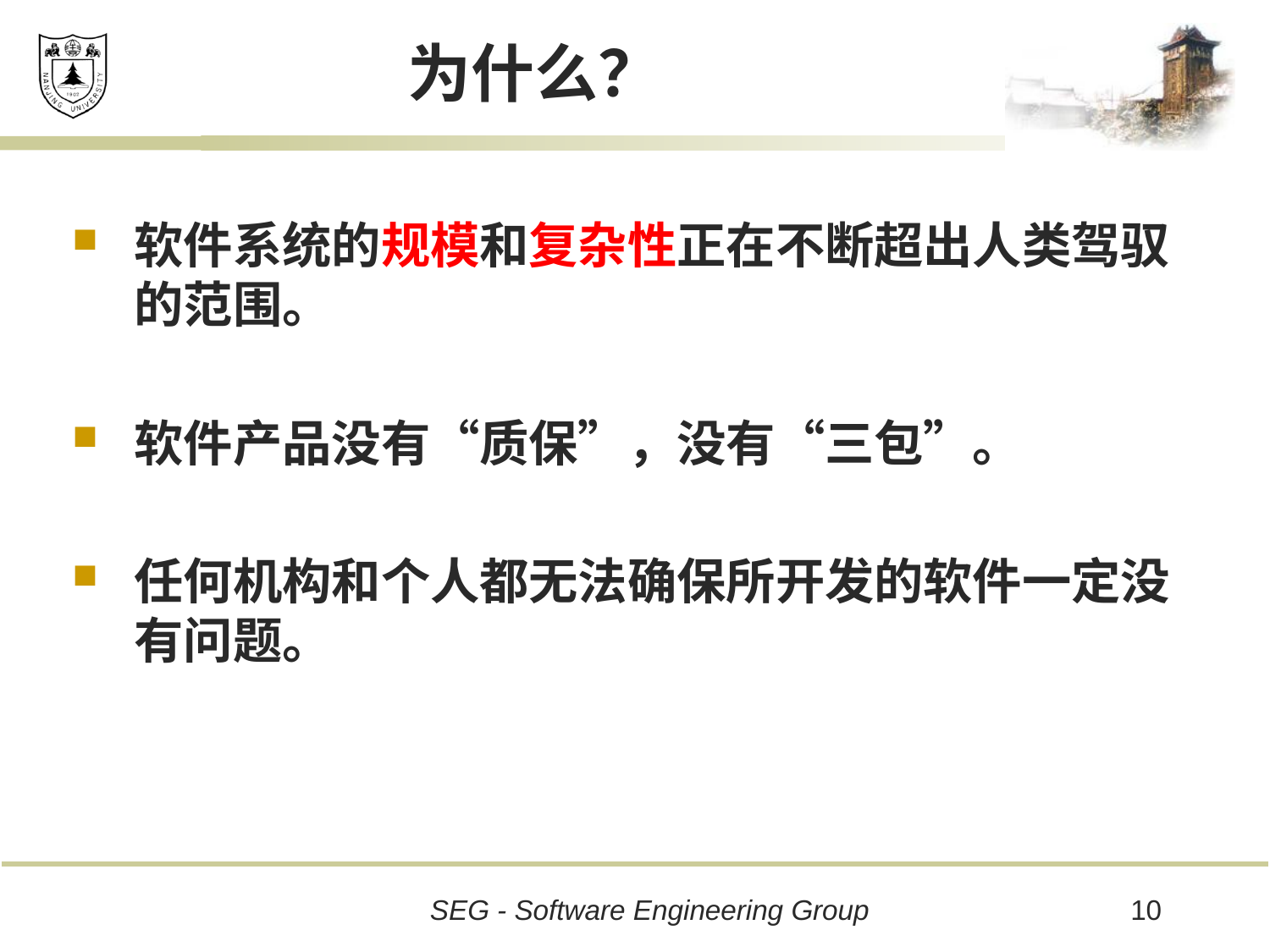

# 为什么？
软件系统的规模和复杂性正在不断超出人类驾驭的范围。

软件产品没有“质保”，没有“三包”。

任何机构和个人都无法确保所开发的软件一定没有问题。

10
SEG - Software Engineering Group